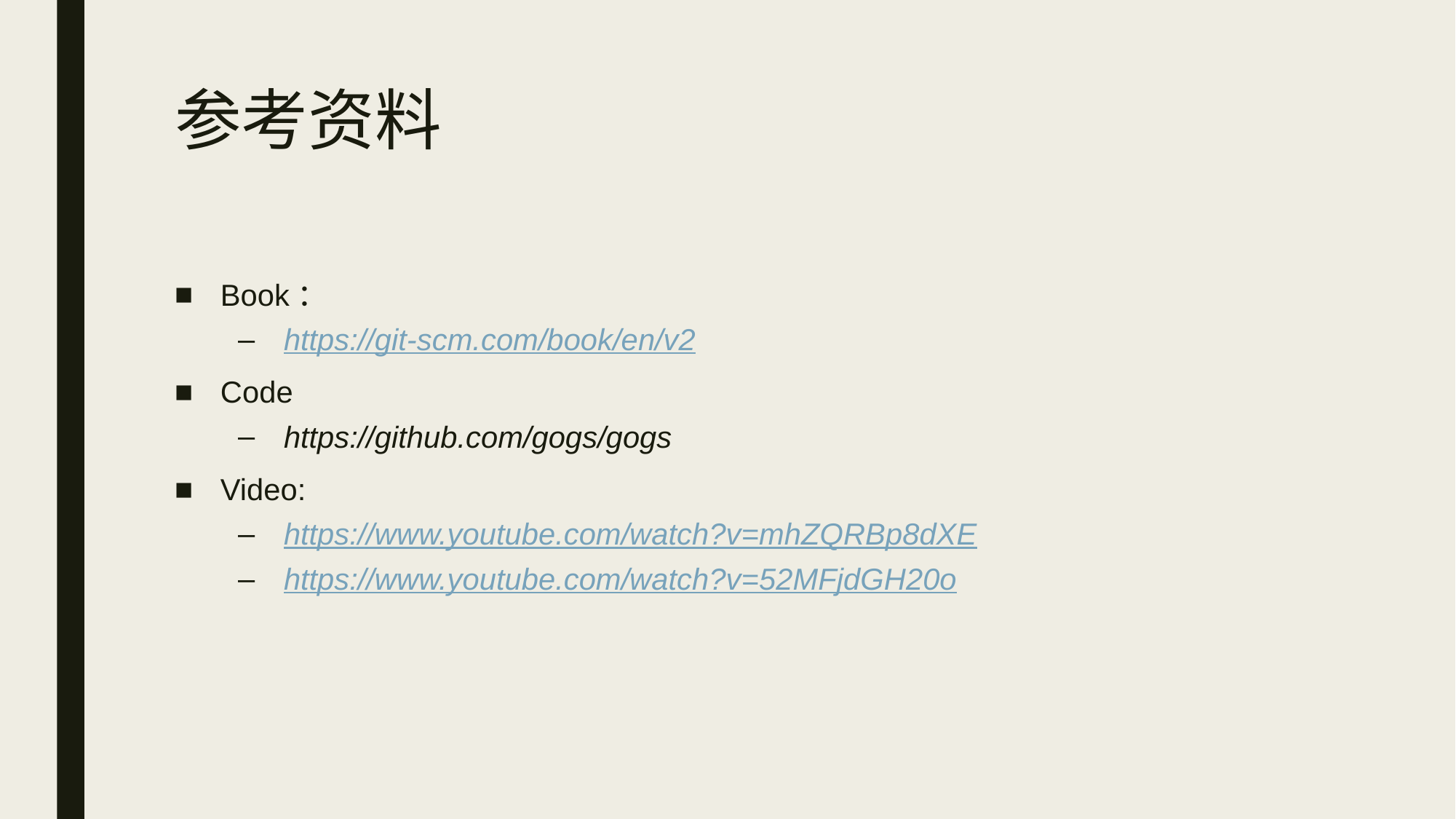

# 参考资料
Book：
https://git-scm.com/book/en/v2
Code
https://github.com/gogs/gogs
Video:
https://www.youtube.com/watch?v=mhZQRBp8dXE
https://www.youtube.com/watch?v=52MFjdGH20o